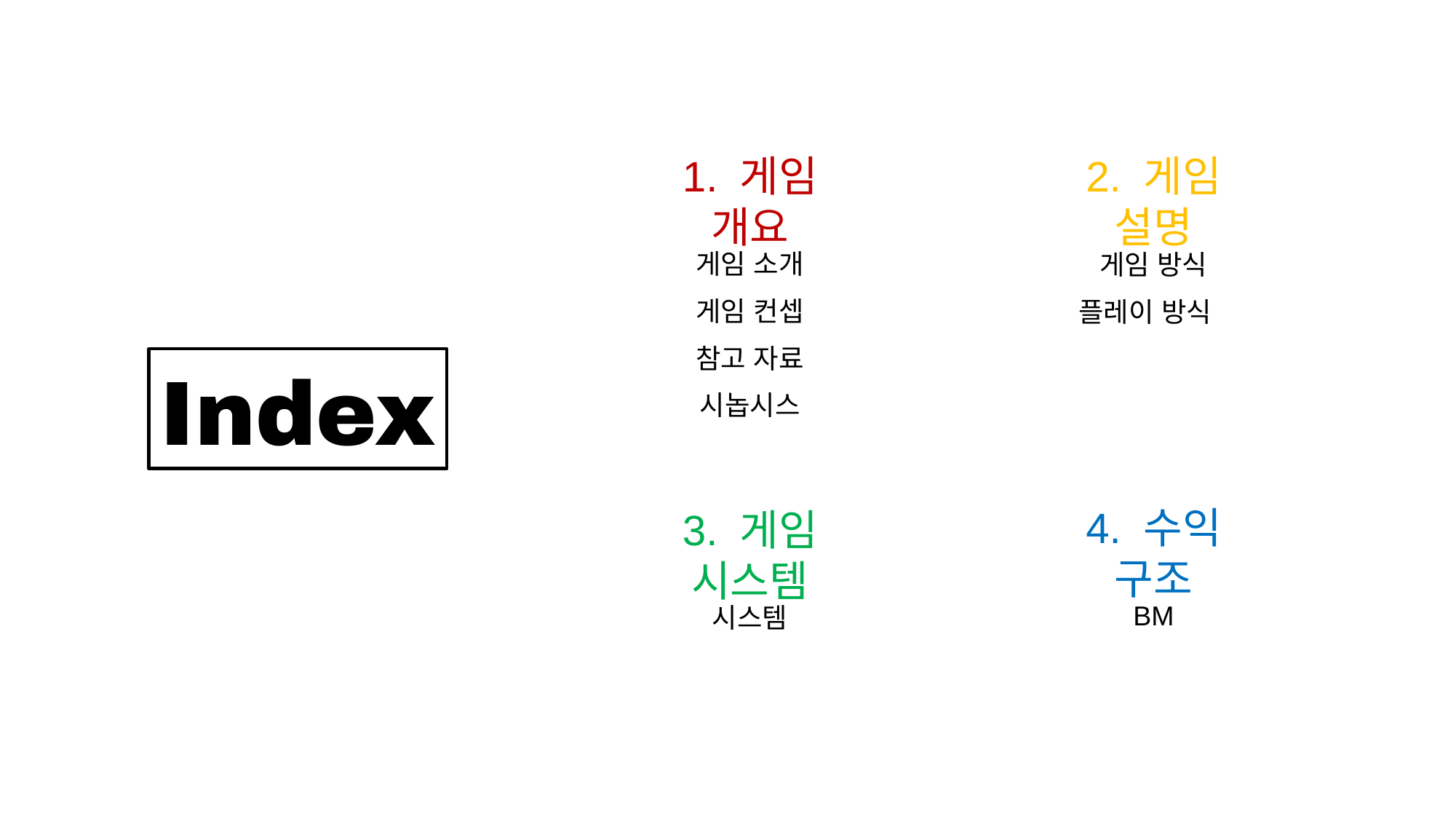

2. 게임 설명
1. 게임 개요
게임 소개
게임 방식
게임 컨셉
플레이 방식
참고 자료
Index
시놉시스
4. 수익 구조
3. 게임 시스템
BM
시스템